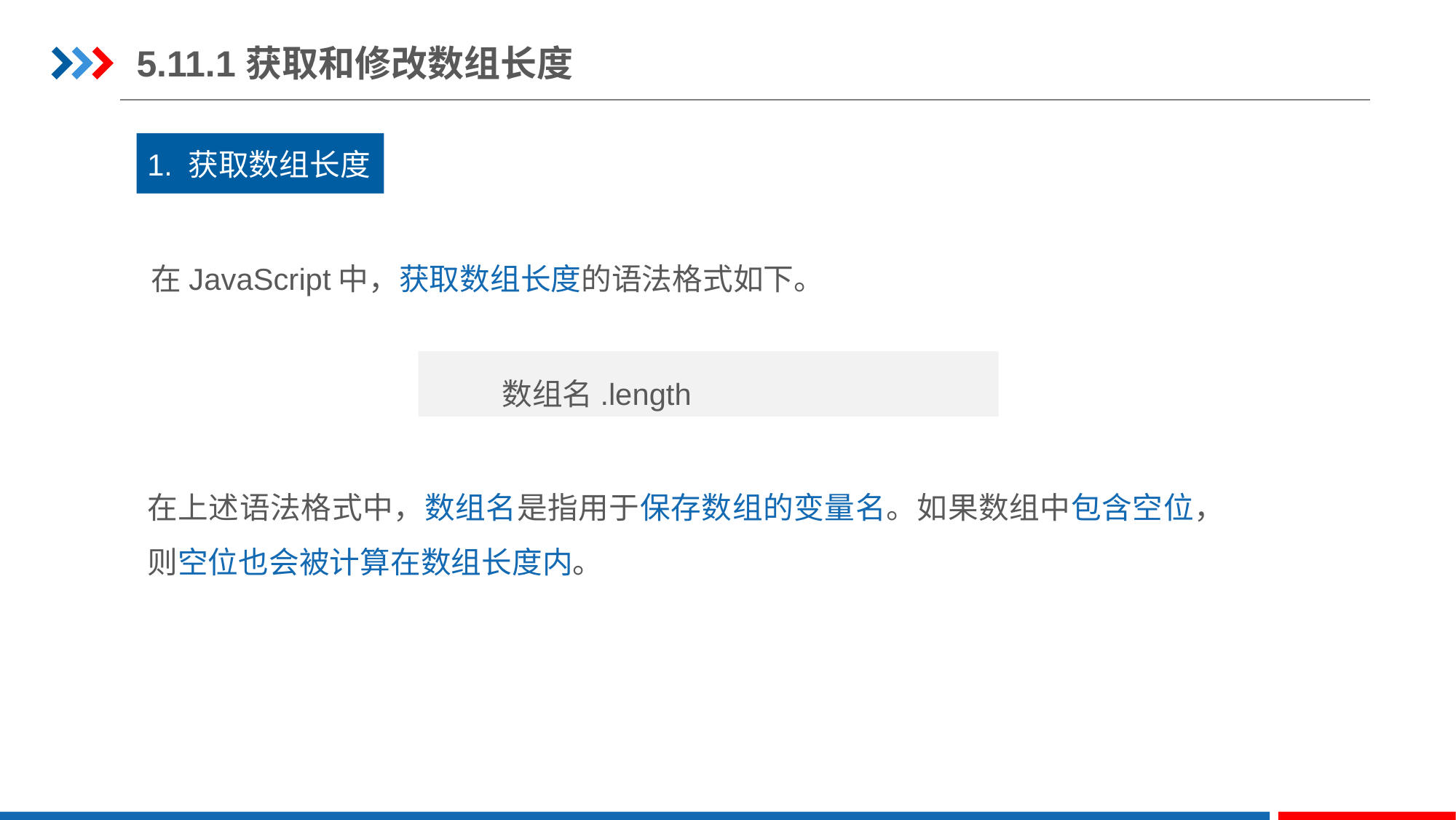

5.11.1	获取和修改数组长度
1. 获取数组长度
在JavaScript中，获取数组长度的语法格式如下。
数组名.length
在上述语法格式中，数组名是指用于保存数组的变量名。如果数组中包含空位，则空位也会被计算在数组长度内。